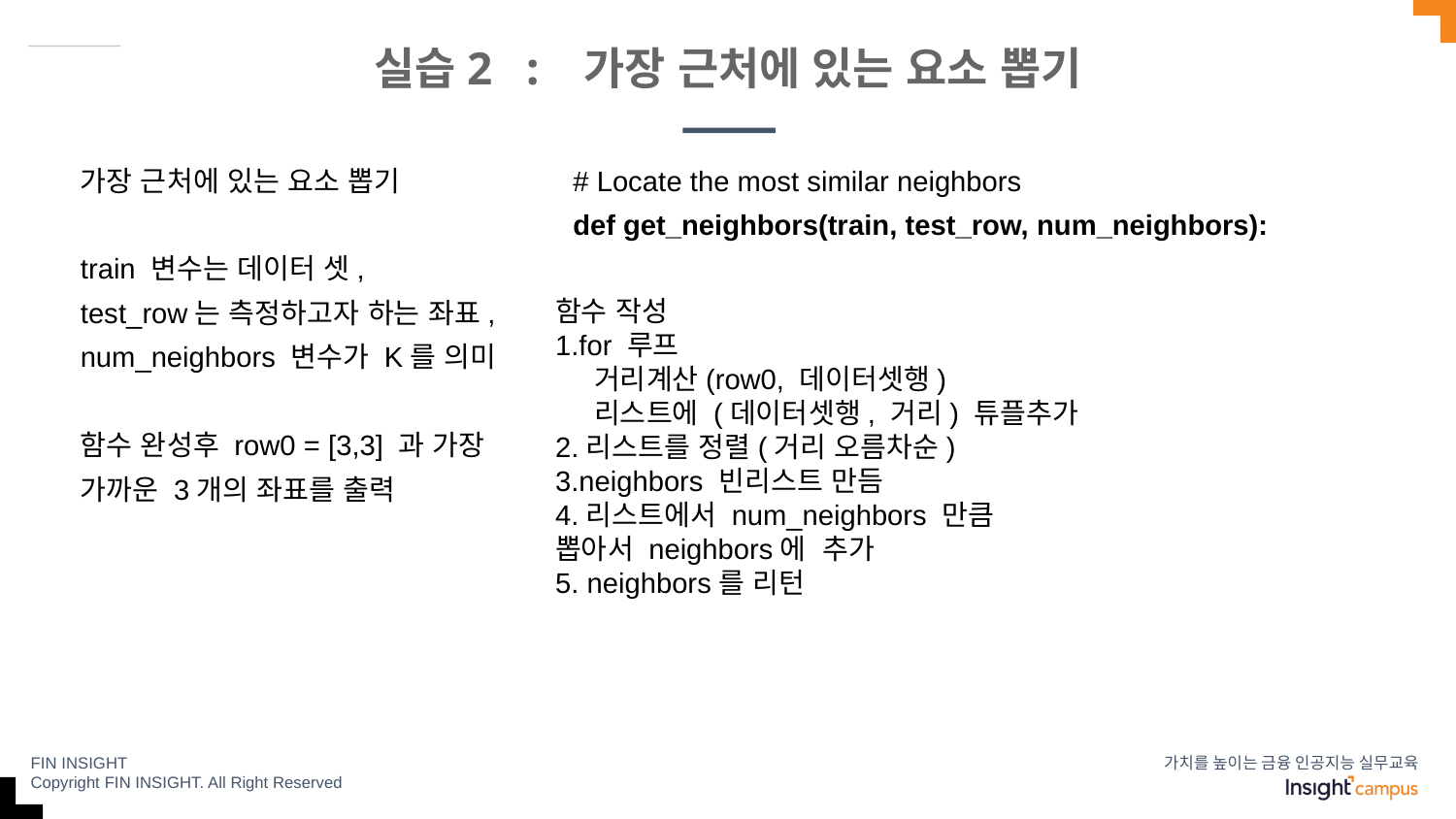

# 실습2 : 가장 근처에 있는 요소 뽑기
가장 근처에 있는 요소 뽑기

train 변수는 데이터 셋,
test_row는 측정하고자 하는 좌표, num_neighbors 변수가 K를 의미

함수 완성후 row0 = [3,3] 과 가장 가까운 3개의 좌표를 출력

# Locate the most similar neighbors
def get_neighbors(train, test_row, num_neighbors):
	distances = list()
	for train_row in train:
		dist = euclidean_distance(test_row, train_row)
		distances.append((train_row, dist))
	distances.sort(key=lambda tup: tup[1])
	neighbors = list()
	for i in range(num_neighbors):
		neighbors.append(distances[i][0])
	return neighbors
함수 작성
1.for 루프
    거리계산(row0, 데이터셋행)
    리스트에 (데이터셋행, 거리) 튜플추가
2.리스트를 정렬(거리 오름차순)
3.neighbors 빈리스트 만듬
4.리스트에서 num_neighbors 만큼
뽑아서 neighbors에  추가
5. neighbors를 리턴